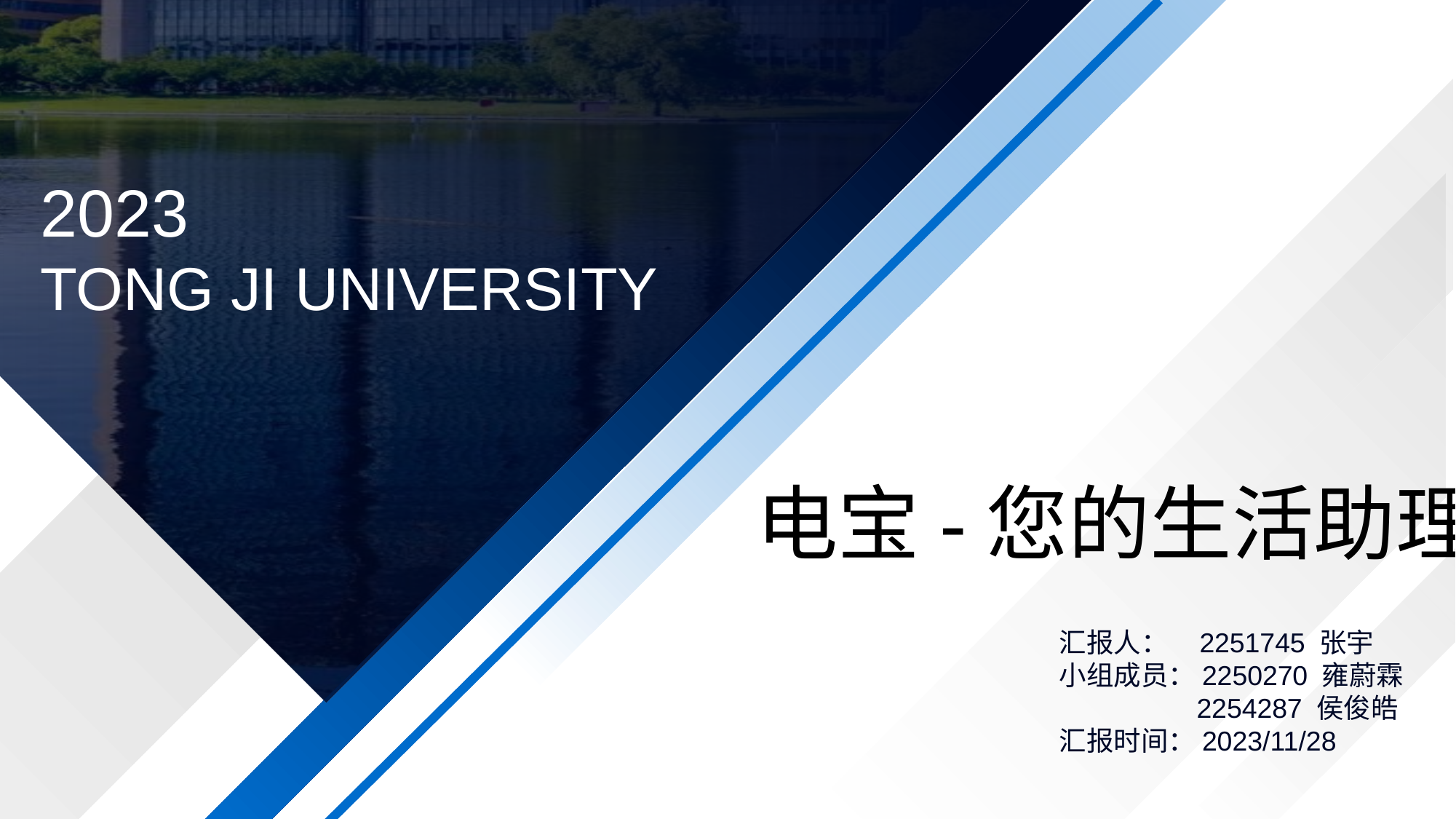

2023
TONG JI UNIVERSITY

电宝-您的生活助理

汇报人：    2251745 张宇
小组成员：2250270 雍蔚霖
                  2254287 侯俊皓
汇报时间：2023/11/28